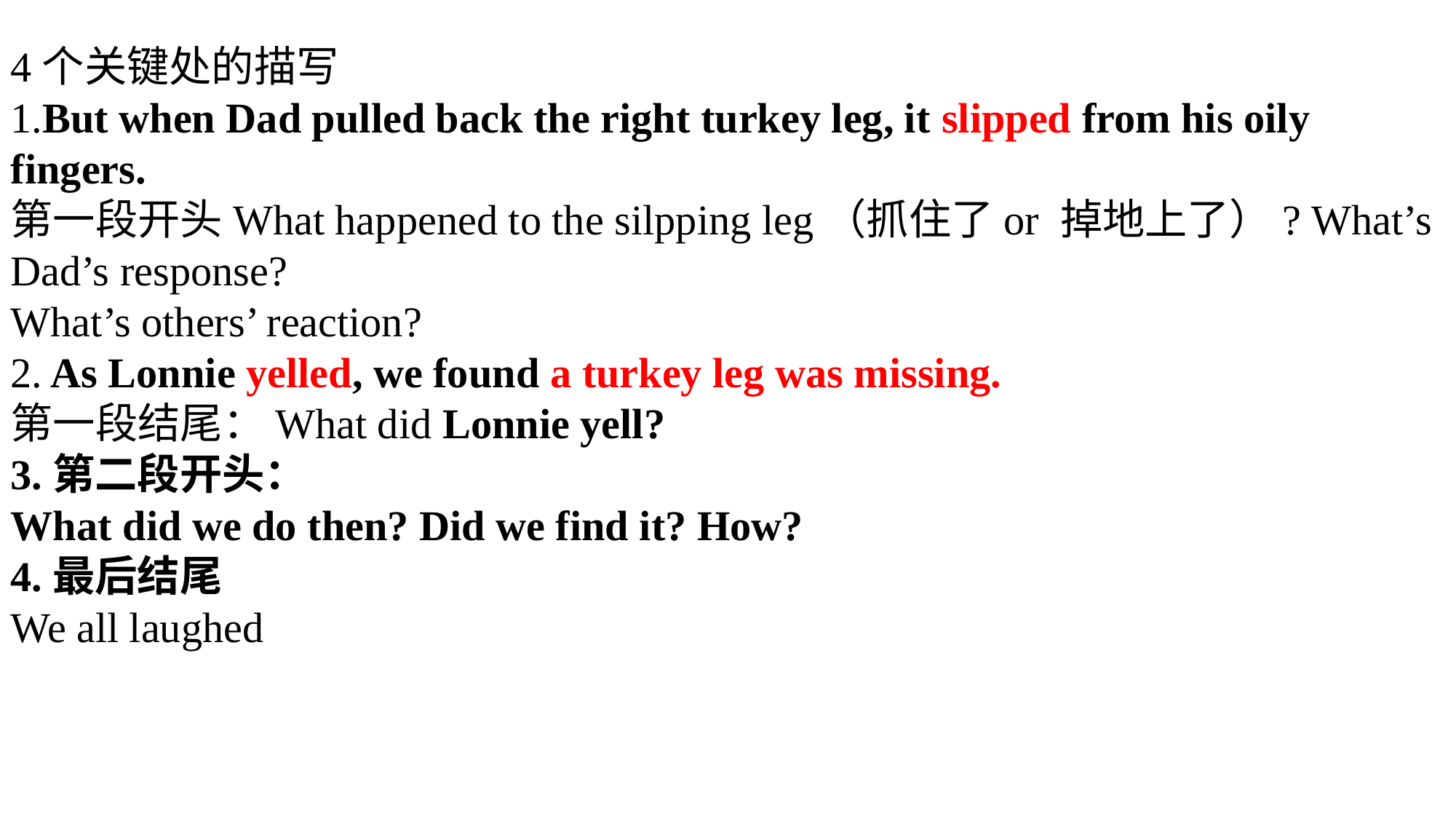

4个关键处的描写
1.But when Dad pulled back the right turkey leg, it slipped from his oily fingers.
第一段开头What happened to the silpping leg（抓住了or 掉地上了）? What’s Dad’s response?
What’s others’ reaction?
2. As Lonnie yelled, we found a turkey leg was missing.
第一段结尾：What did Lonnie yell?
3.第二段开头：
What did we do then? Did we find it? How?
4.最后结尾
We all laughed